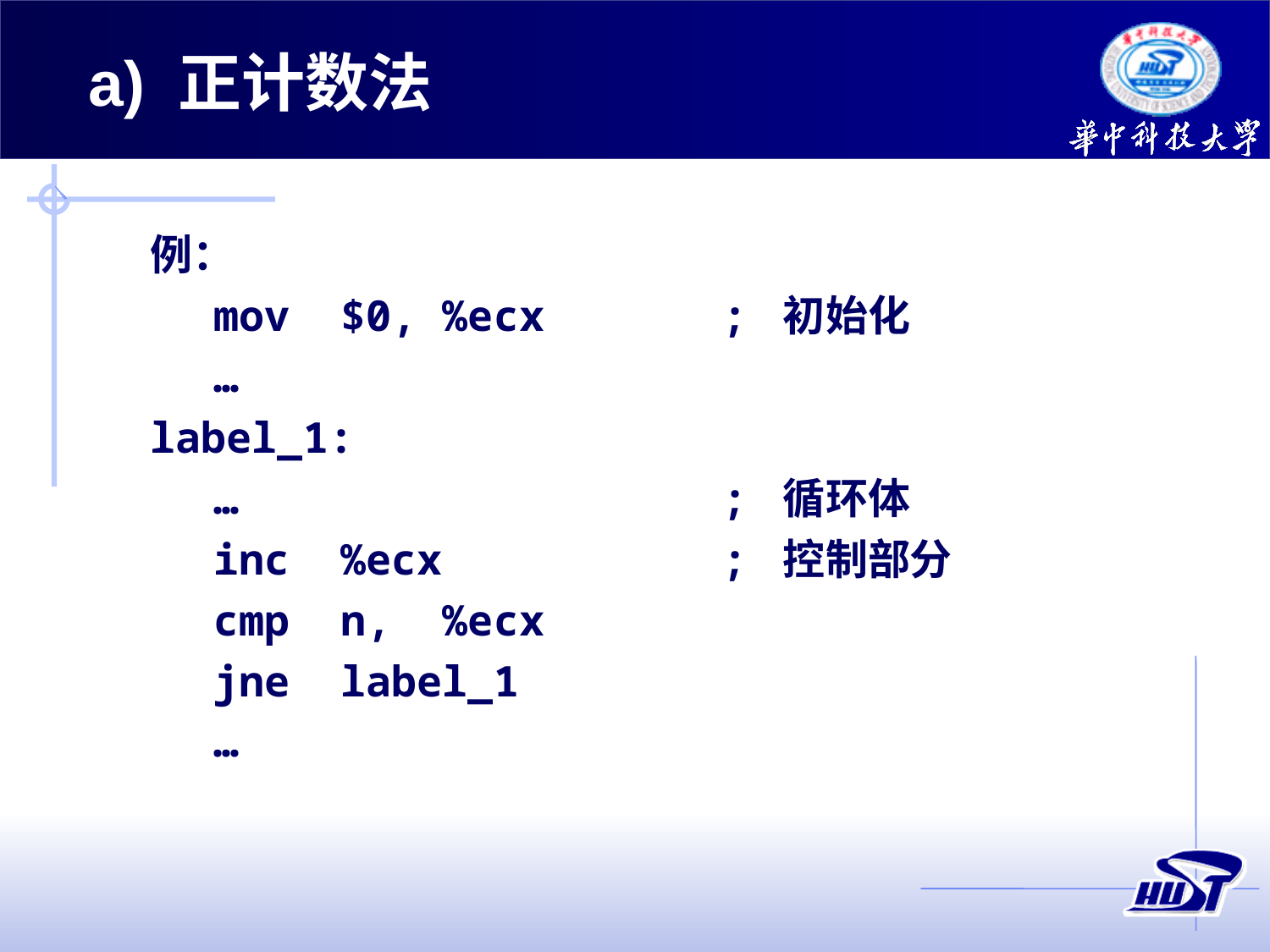

a) 正计数法
例：
	mov	$0, %ecx		; 初始化
	…
label_1:
	…				; 循环体
	inc	%ecx			; 控制部分
	cmp	n,  %ecx
	jne	label_1
	…